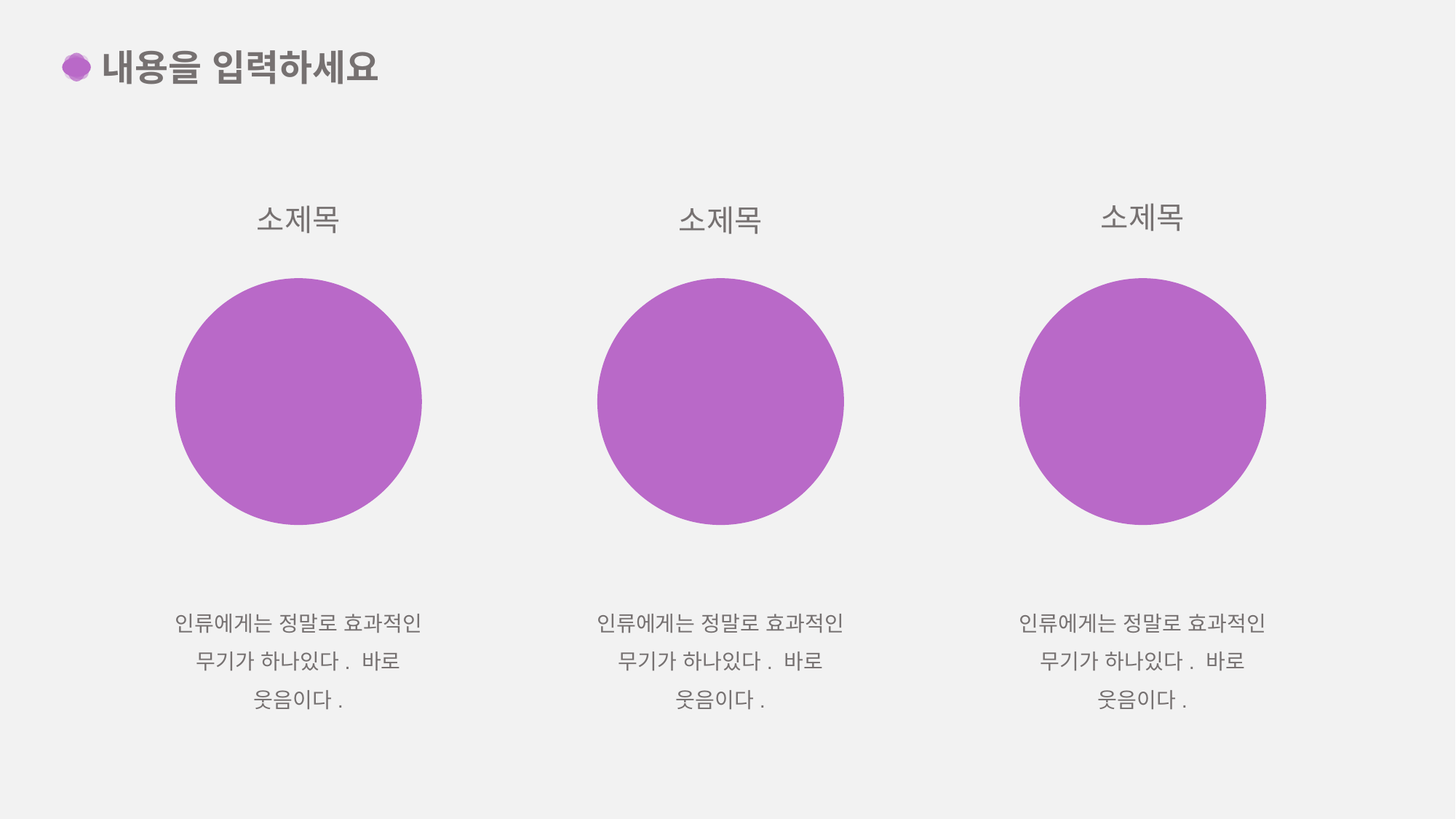

내용을 입력하세요

소제목
소제목
소제목

인류에게는 정말로 효과적인 무기가 하나있다. 바로 웃음이다.
인류에게는 정말로 효과적인 무기가 하나있다. 바로 웃음이다.
인류에게는 정말로 효과적인 무기가 하나있다. 바로 웃음이다.